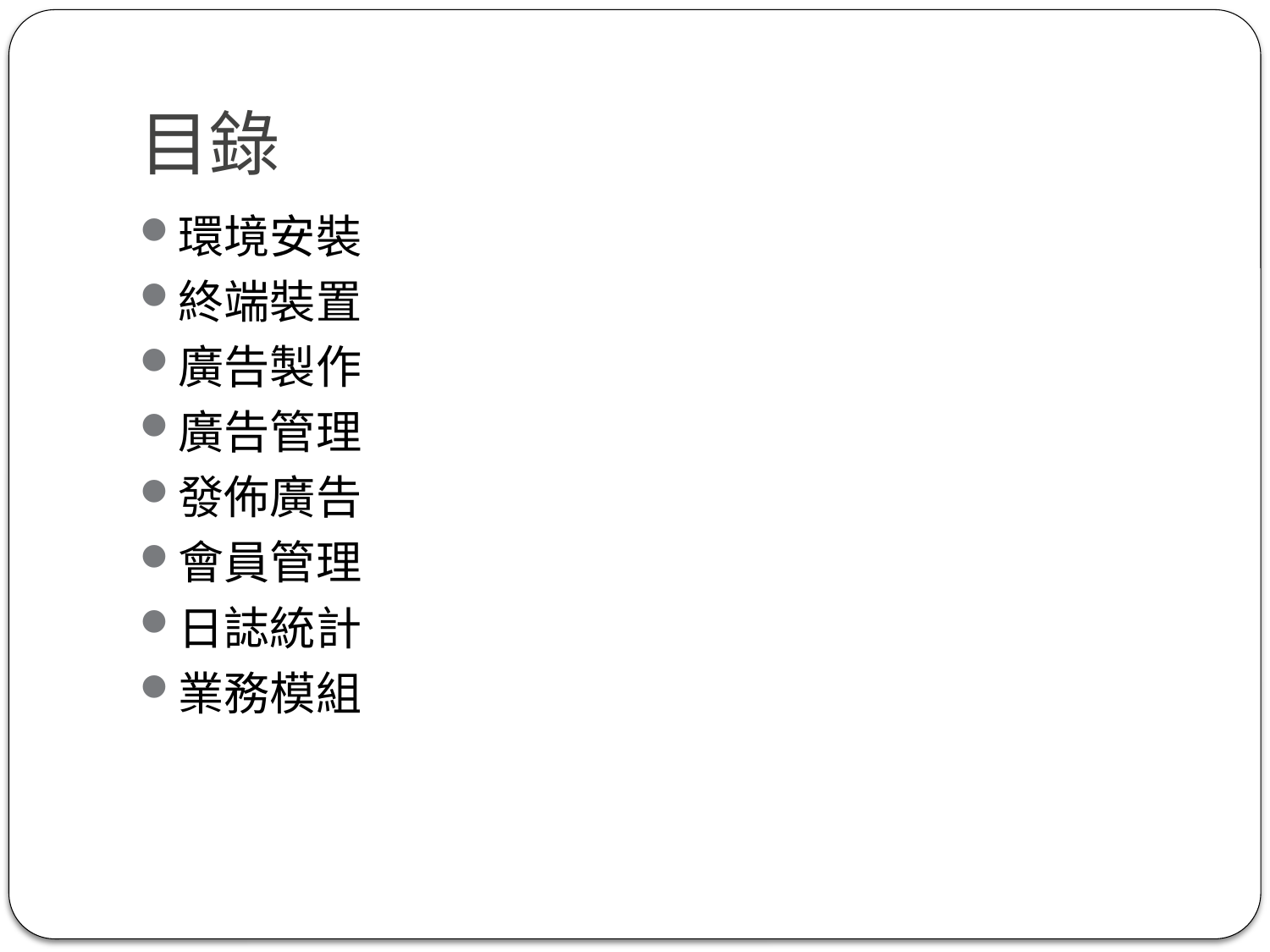

# 目錄
環境安裝
終端裝置
廣告製作
廣告管理
發佈廣告
會員管理
日誌統計
業務模組